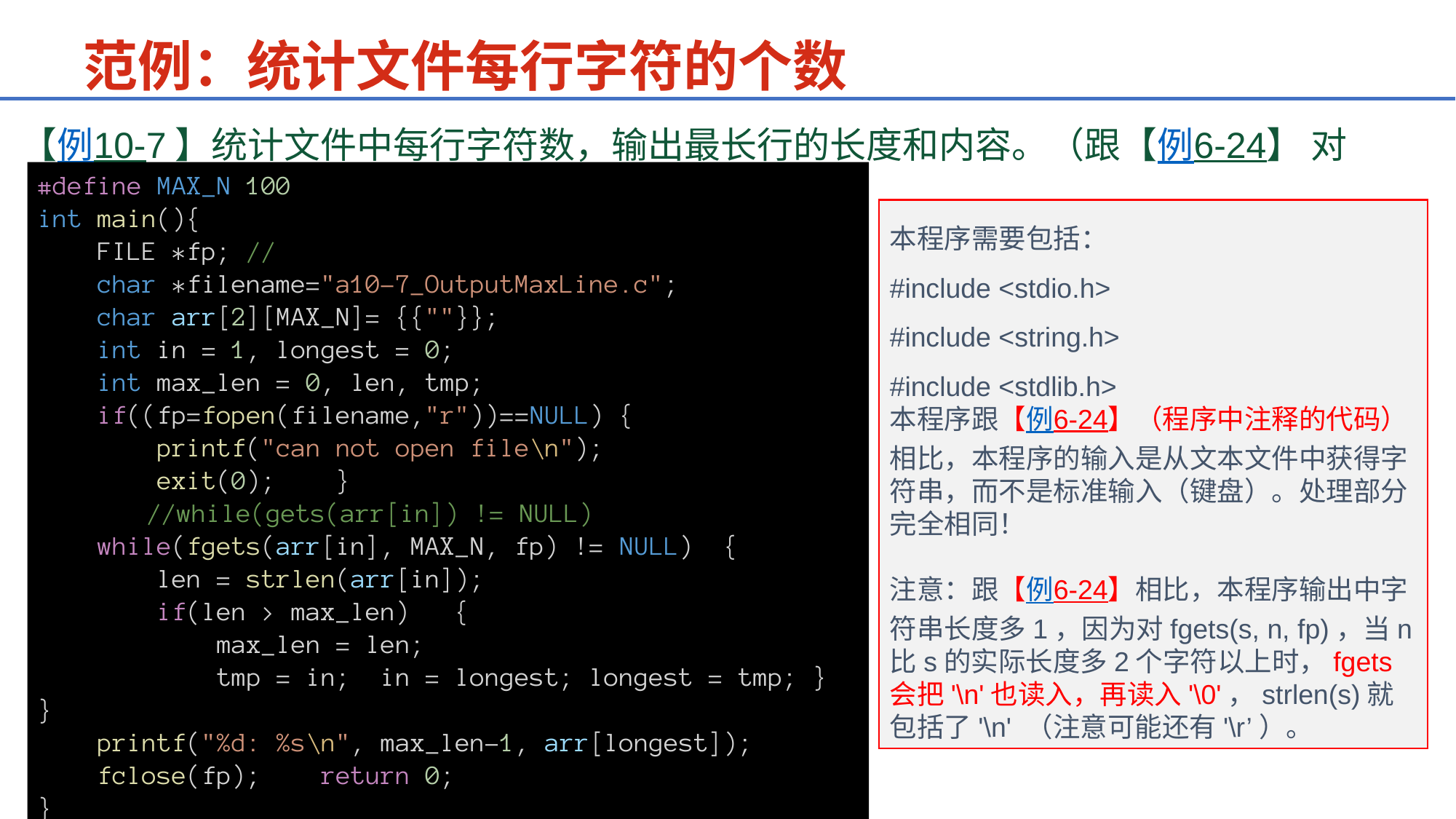

范例：统计文件每行字符的个数
【例10-7】统计文件中每行字符数，输出最长行的长度和内容。（跟【例6-24】 对比！）
#define MAX_N 100
int main(){
    FILE *fp; //
    char *filename="a10-7_OutputMaxLine.c";
    char arr[2][MAX_N]= {{""}};
    int in = 1, longest = 0;
    int max_len = 0, len, tmp;
    if((fp=fopen(filename,"r"))==NULL) {
        printf("can not open file\n");
        exit(0);    }
	//while(gets(arr[in]) != NULL)
    while(fgets(arr[in], MAX_N, fp) != NULL)  {
        len = strlen(arr[in]);
        if(len > max_len)   {
            max_len = len;
            tmp = in;  in = longest; longest = tmp; } }
    printf("%d: %s\n", max_len-1, arr[longest]);
    fclose(fp);    return 0;
}
本程序需要包括：
#include <stdio.h>
#include <string.h>
#include <stdlib.h>
本程序跟【例6-24】（程序中注释的代码）相比，本程序的输入是从文本文件中获得字符串，而不是标准输入（键盘）。处理部分完全相同！

注意：跟【例6-24】相比，本程序输出中字符串长度多1，因为对fgets(s, n, fp)，当n比s的实际长度多2个字符以上时，fgets会把'\n'也读入，再读入'\0'，strlen(s)就包括了'\n' （注意可能还有'\r’）。
37